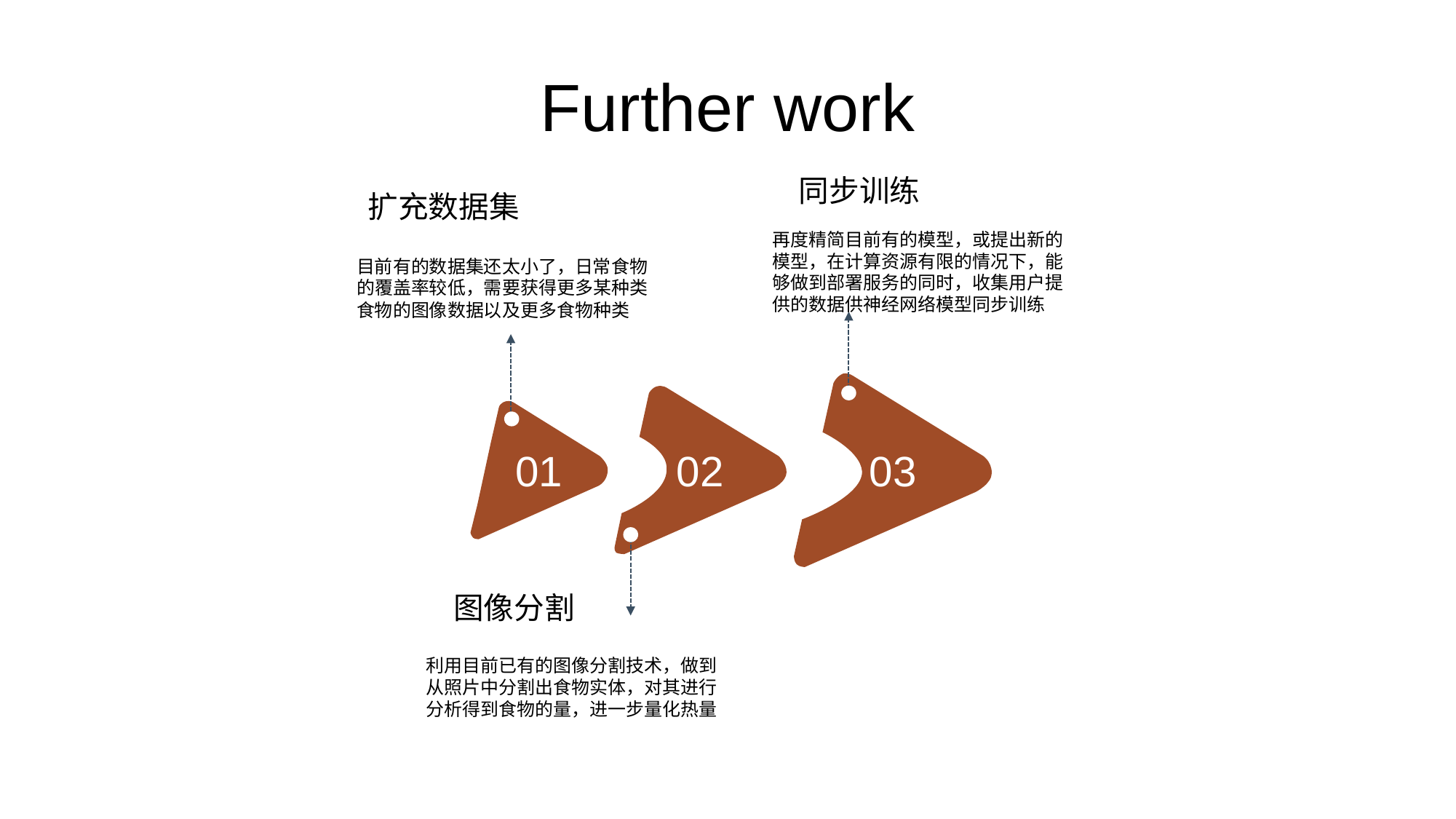

Further work
同步训练
扩充数据集
再度精简目前有的模型，或提出新的模型，在计算资源有限的情况下，能够做到部署服务的同时，收集用户提供的数据供神经网络模型同步训练
目前有的数据集还太小了，日常食物的覆盖率较低，需要获得更多某种类食物的图像数据以及更多食物种类
03
02

01

图像分割
利用目前已有的图像分割技术，做到从照片中分割出食物实体，对其进行分析得到食物的量，进一步量化热量
.